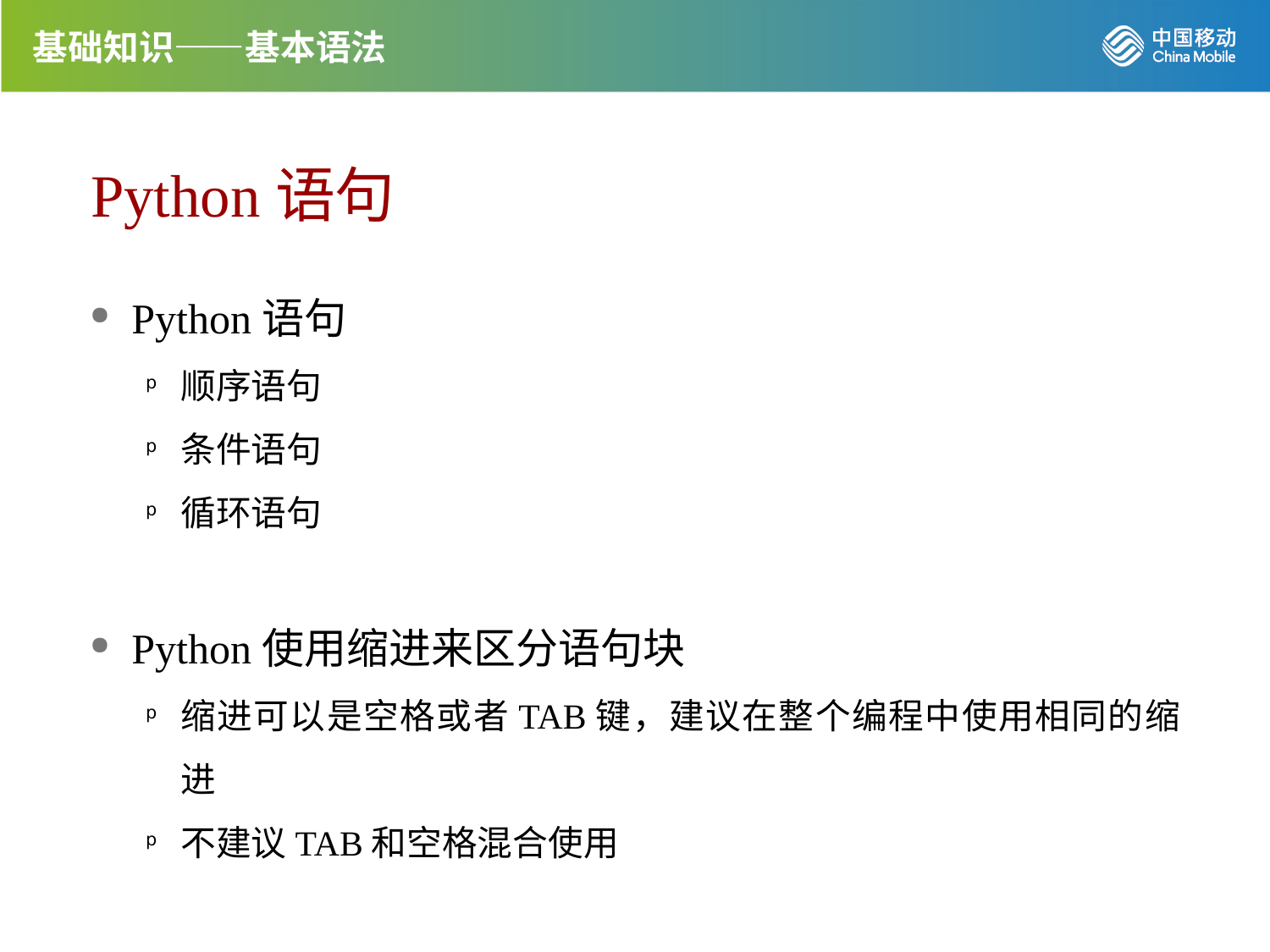

基础知识——基本语法
Python语句
Python语句
顺序语句
条件语句
循环语句

Python使用缩进来区分语句块
缩进可以是空格或者TAB键，建议在整个编程中使用相同的缩进
不建议TAB和空格混合使用